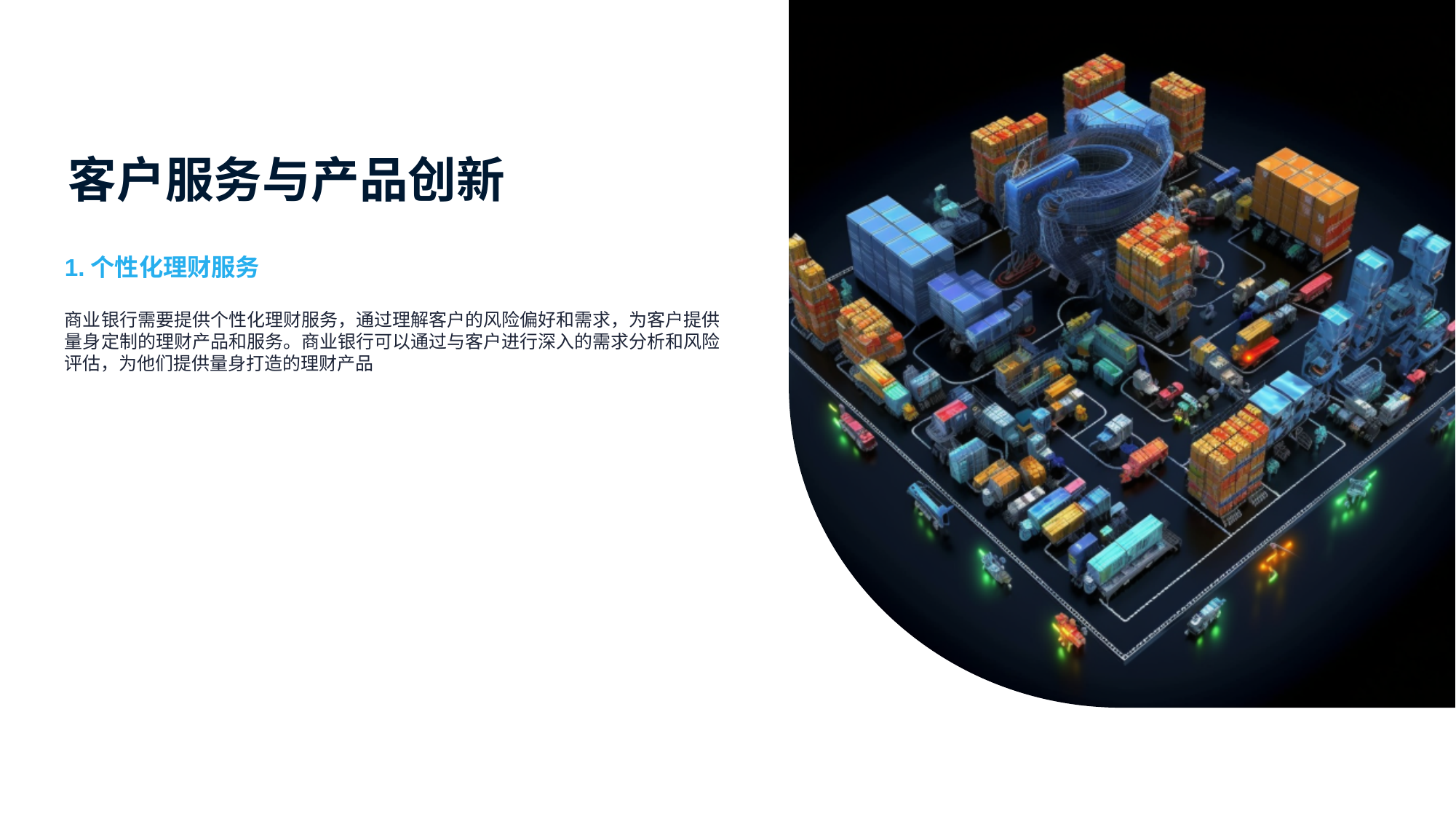

客户服务与产品创新
1.个性化理财服务
商业银行需要提供个性化理财服务，通过理解客户的风险偏好和需求，为客户提供量身定制的理财产品和服务。商业银行可以通过与客户进行深入的需求分析和风险评估，为他们提供量身打造的理财产品